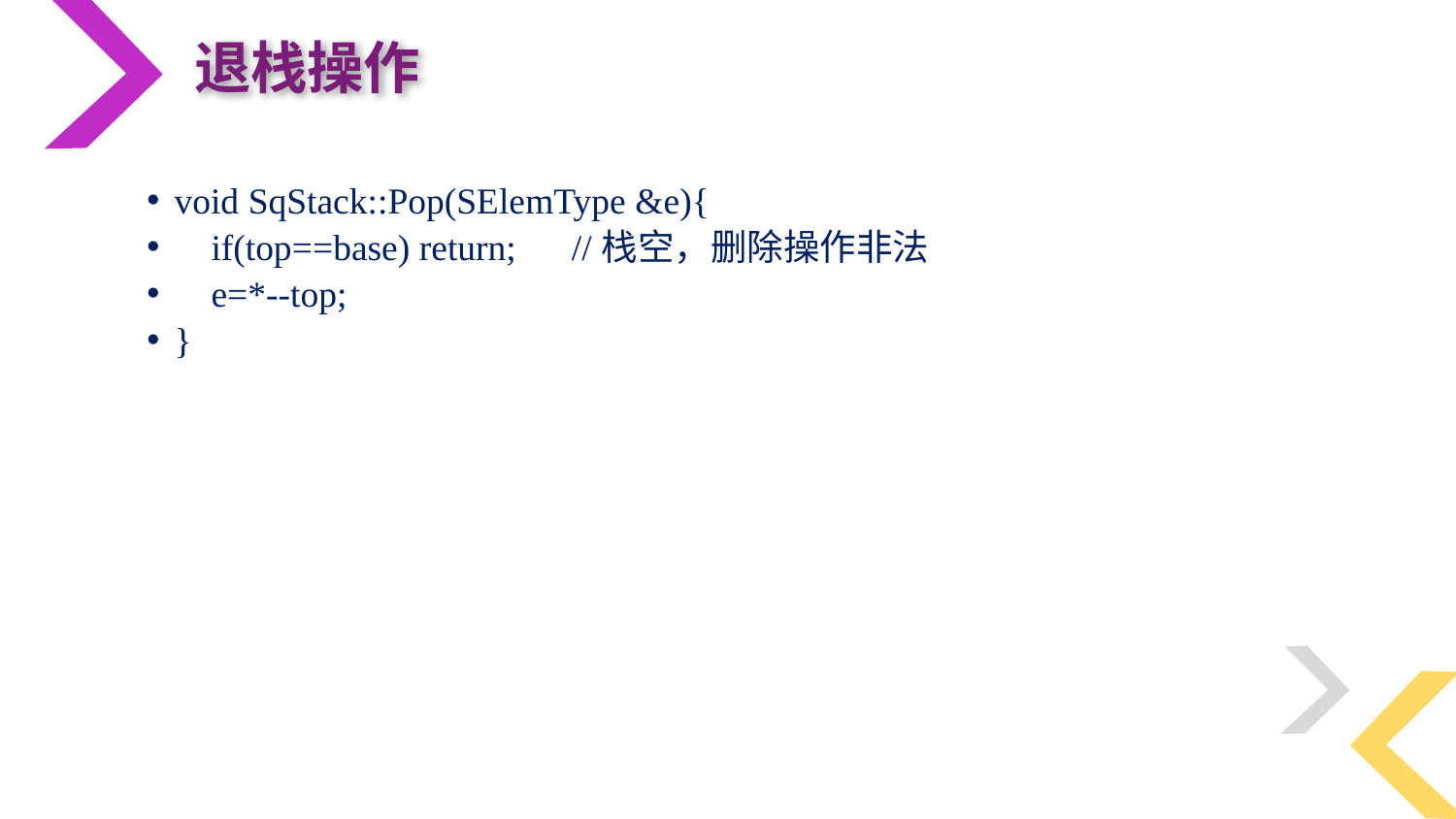

退栈操作
void SqStack::Pop(SElemType &e){
    if(top==base) return;      //栈空，删除操作非法
    e=*--top;
}